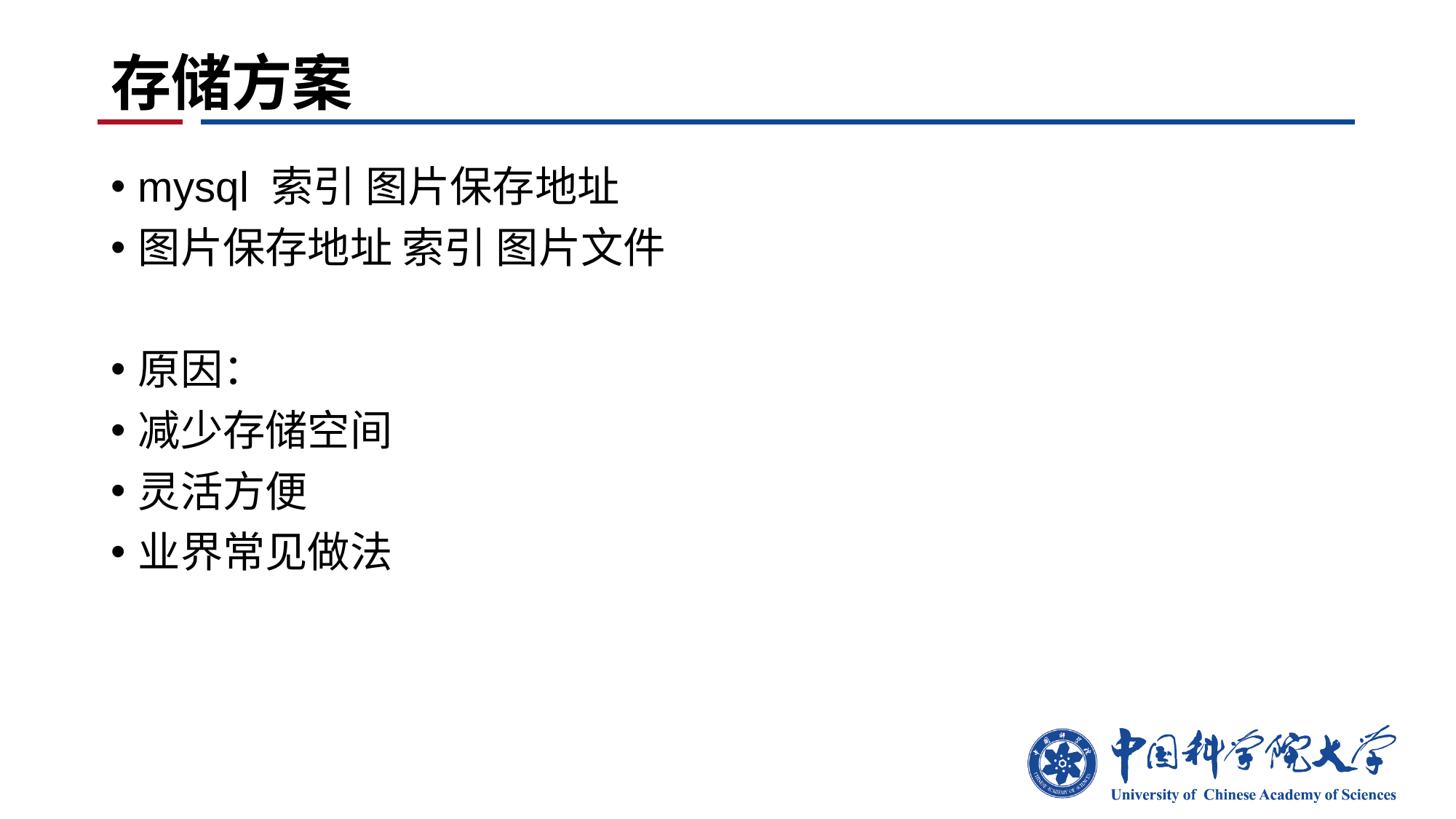

# 存储方案
mysql 索引 图片保存地址
图片保存地址 索引 图片文件

原因：
减少存储空间
灵活方便
业界常见做法